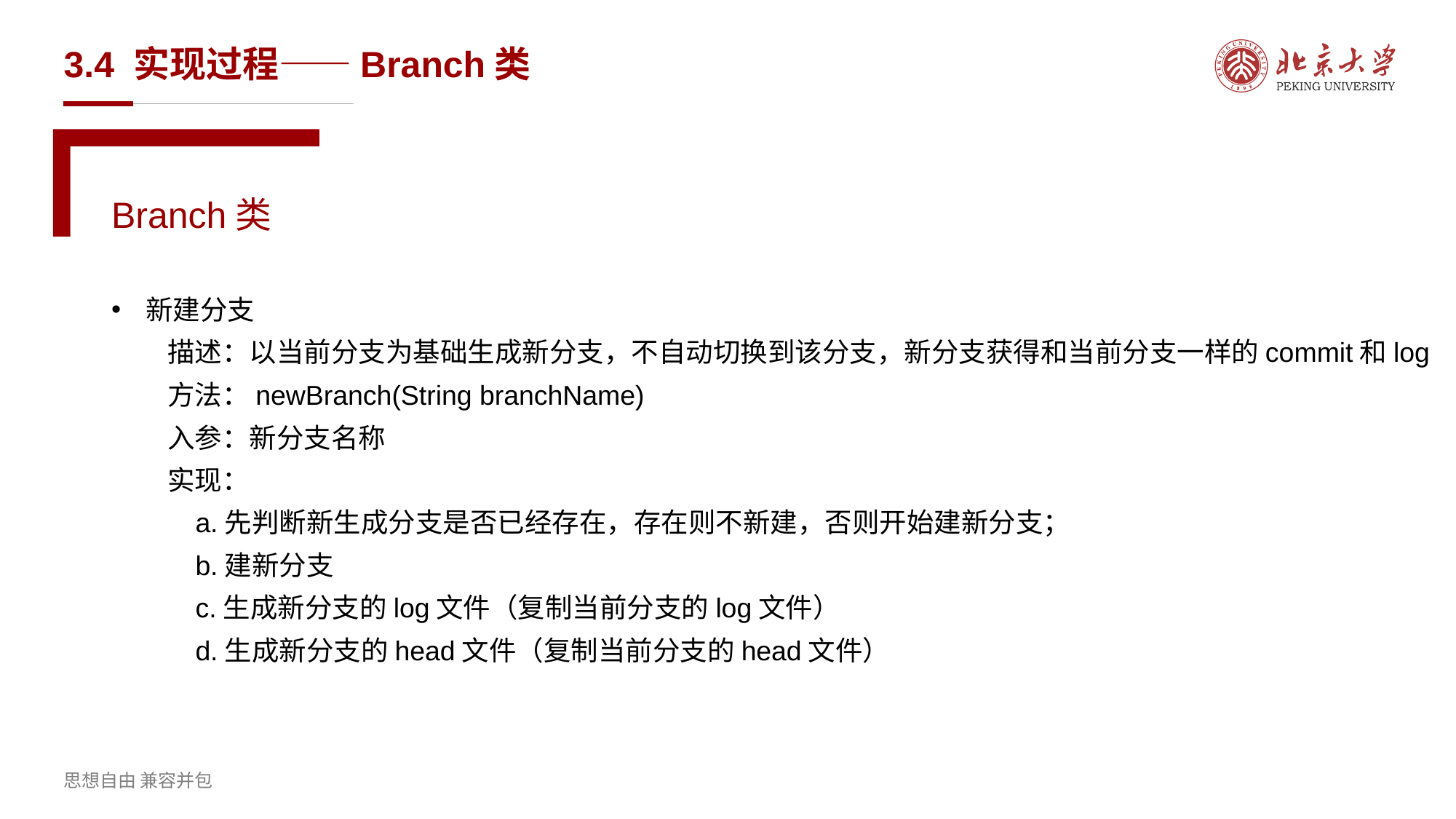

# 3.4 实现过程——Branch类

Branch类

新建分支
        描述：以当前分支为基础生成新分支，不自动切换到该分支，新分支获得和当前分支一样的commit和log
        方法：newBranch(String branchName)
        入参：新分支名称
        实现：
           a.先判断新生成分支是否已经存在，存在则不新建，否则开始建新分支；
           b.建新分支
           c.生成新分支的log文件（复制当前分支的log文件）
           d.生成新分支的head文件（复制当前分支的head文件）